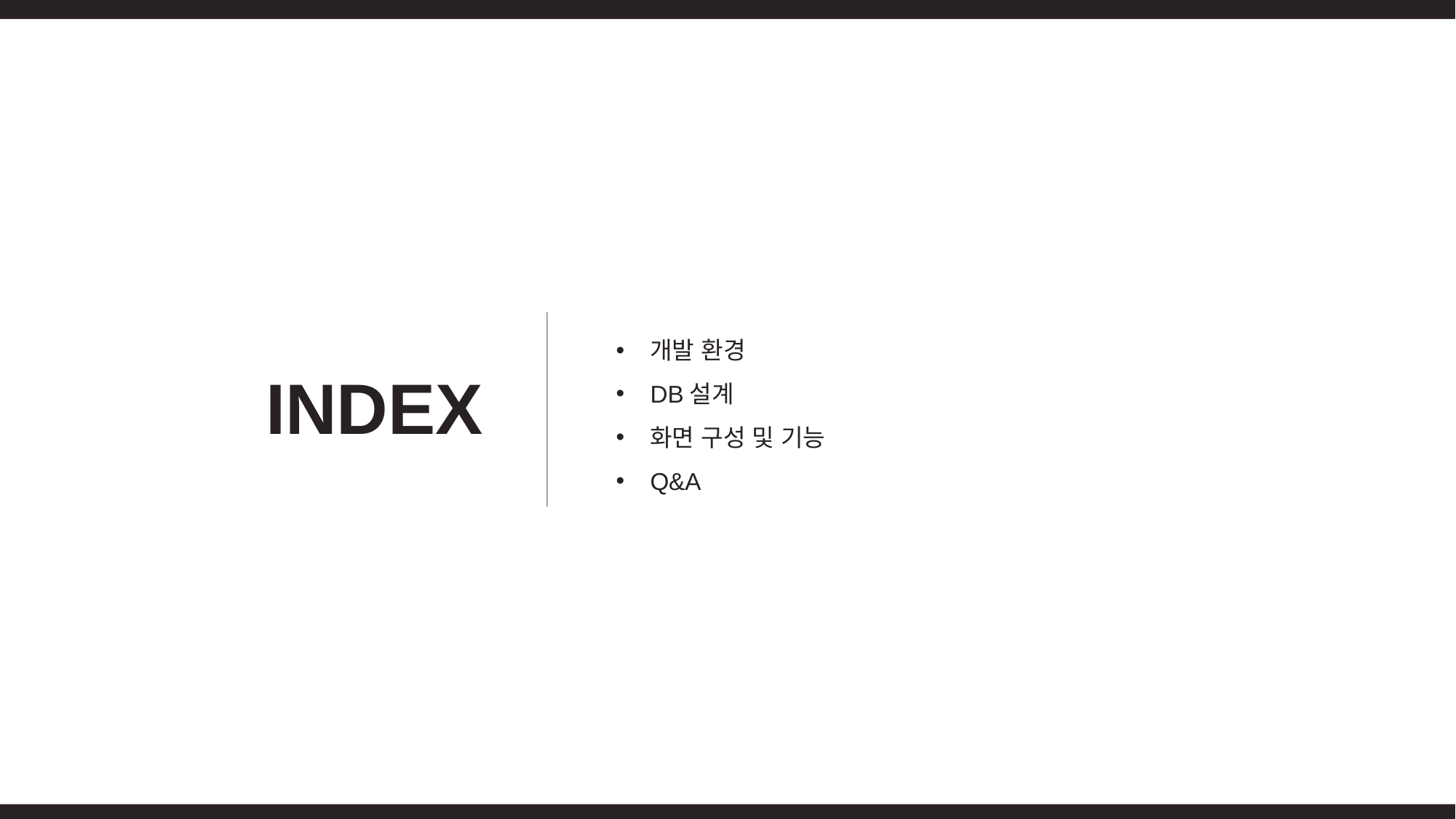

개발 환경
DB설계
화면 구성 및 기능
Q&A

INDEX